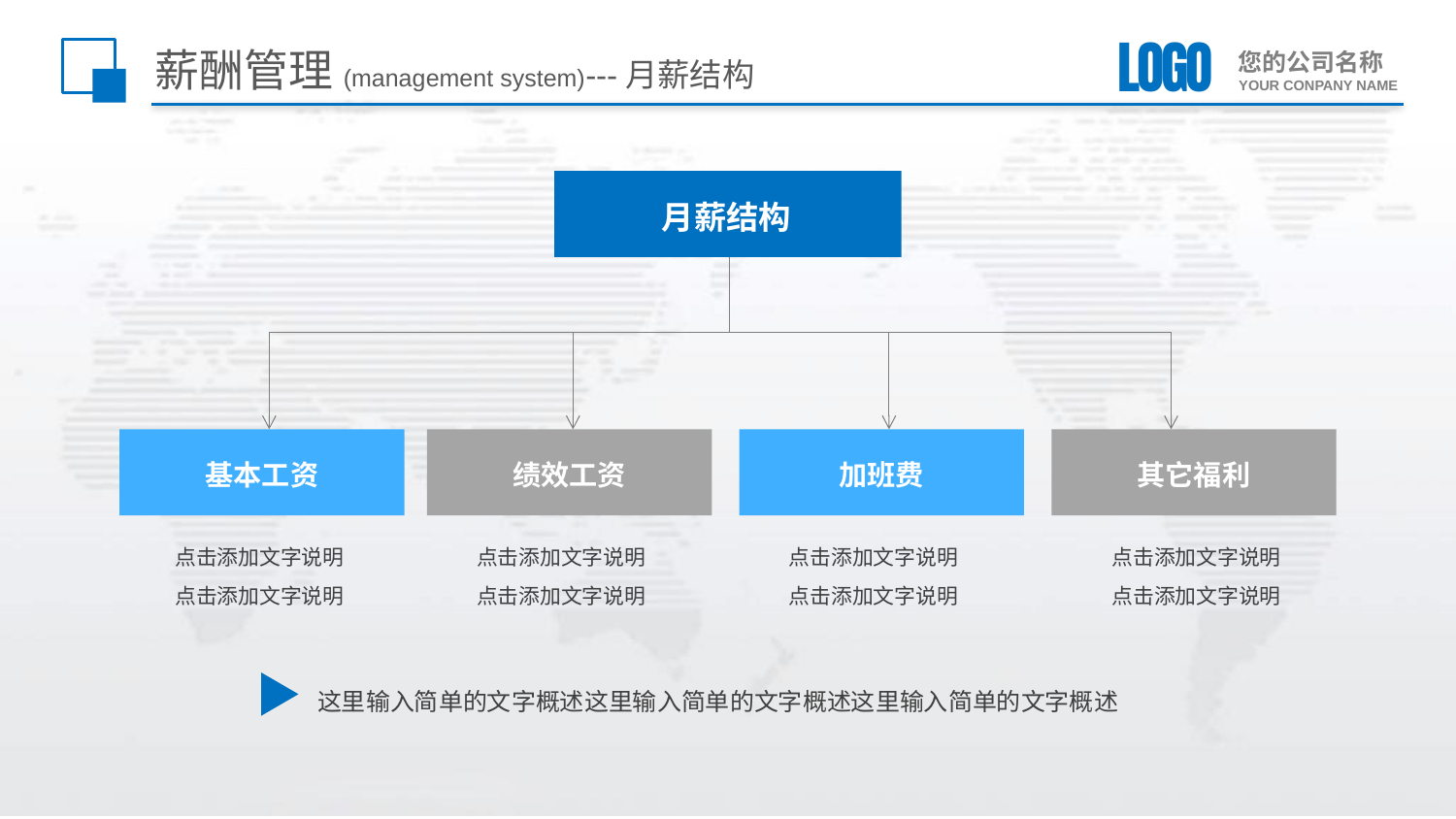

# 薪酬管理(management system)---月薪结构

月薪结构

基本工资

绩效工资

加班费

其它福利
点击添加文字说明
点击添加文字说明
点击添加文字说明
点击添加文字说明
点击添加文字说明
点击添加文字说明
点击添加文字说明
点击添加文字说明
这里输入简单的文字概述这里输入简单的文字概述这里输入简单的文字概述